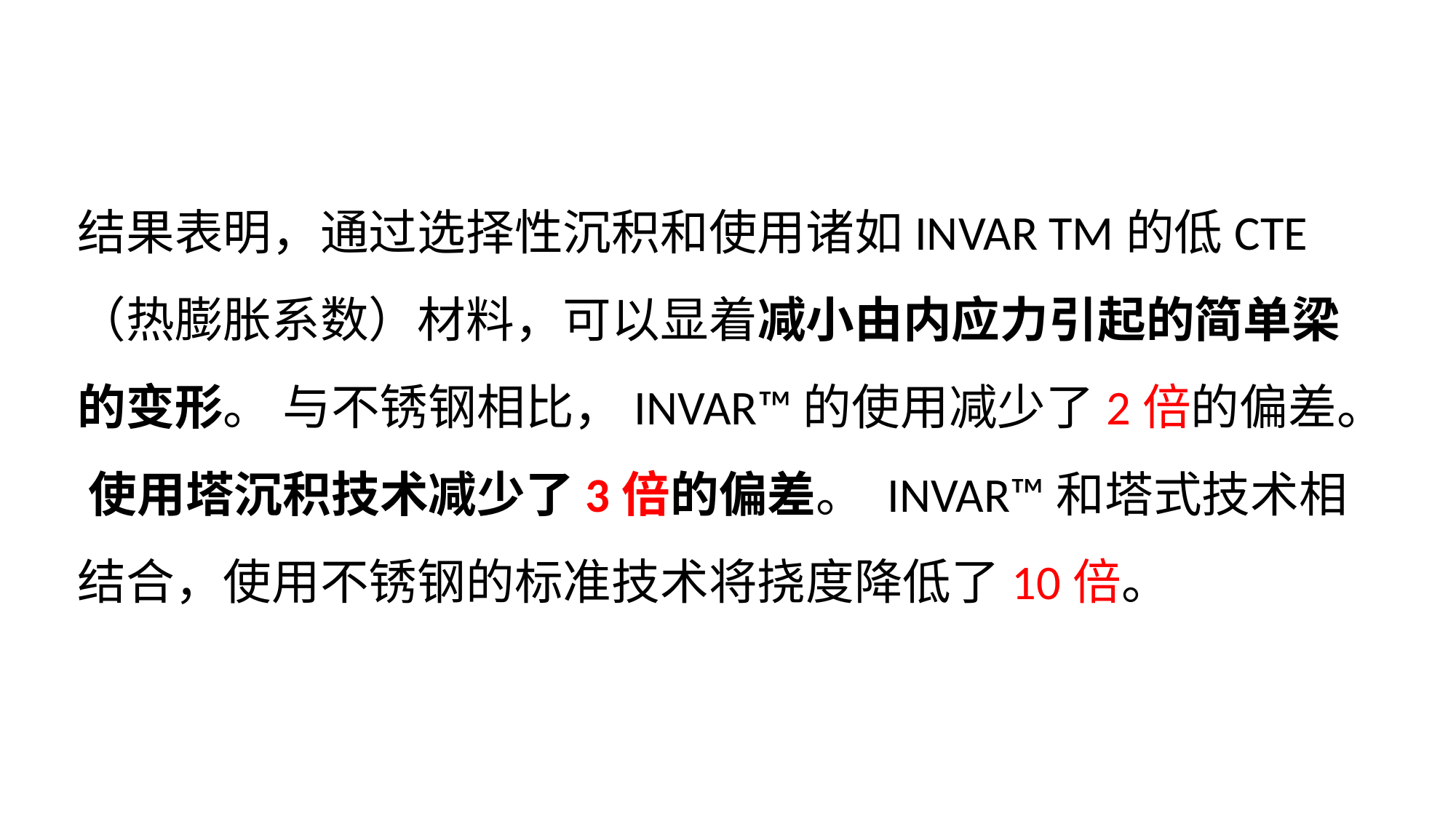

结果表明，通过选择性沉积和使用诸如INVAR TM的低CTE（热膨胀系数）材料，可以显着减小由内应力引起的简单梁的变形。 与不锈钢相比，INVAR™的使用减少了2倍的偏差。 使用塔沉积技术减少了3倍的偏差。 INVAR™和塔式技术相结合，使用不锈钢的标准技术将挠度降低了10倍。